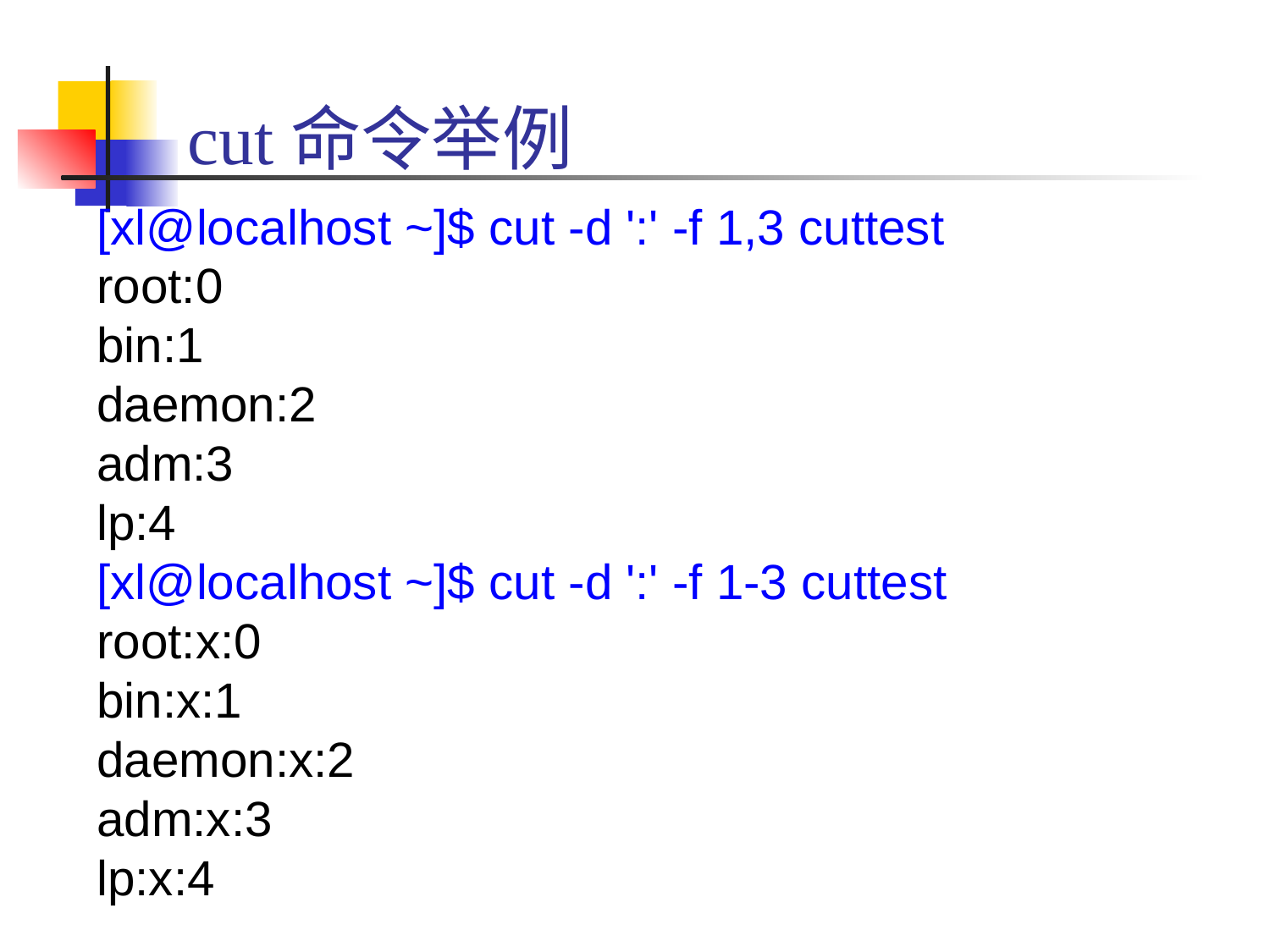

# cut命令举例
[xl@localhost ~]$ cut -d ':' -f 1,3 cuttest
root:0
bin:1
daemon:2
adm:3
lp:4
[xl@localhost ~]$ cut -d ':' -f 1-3 cuttest
root:x:0
bin:x:1
daemon:x:2
adm:x:3
lp:x:4